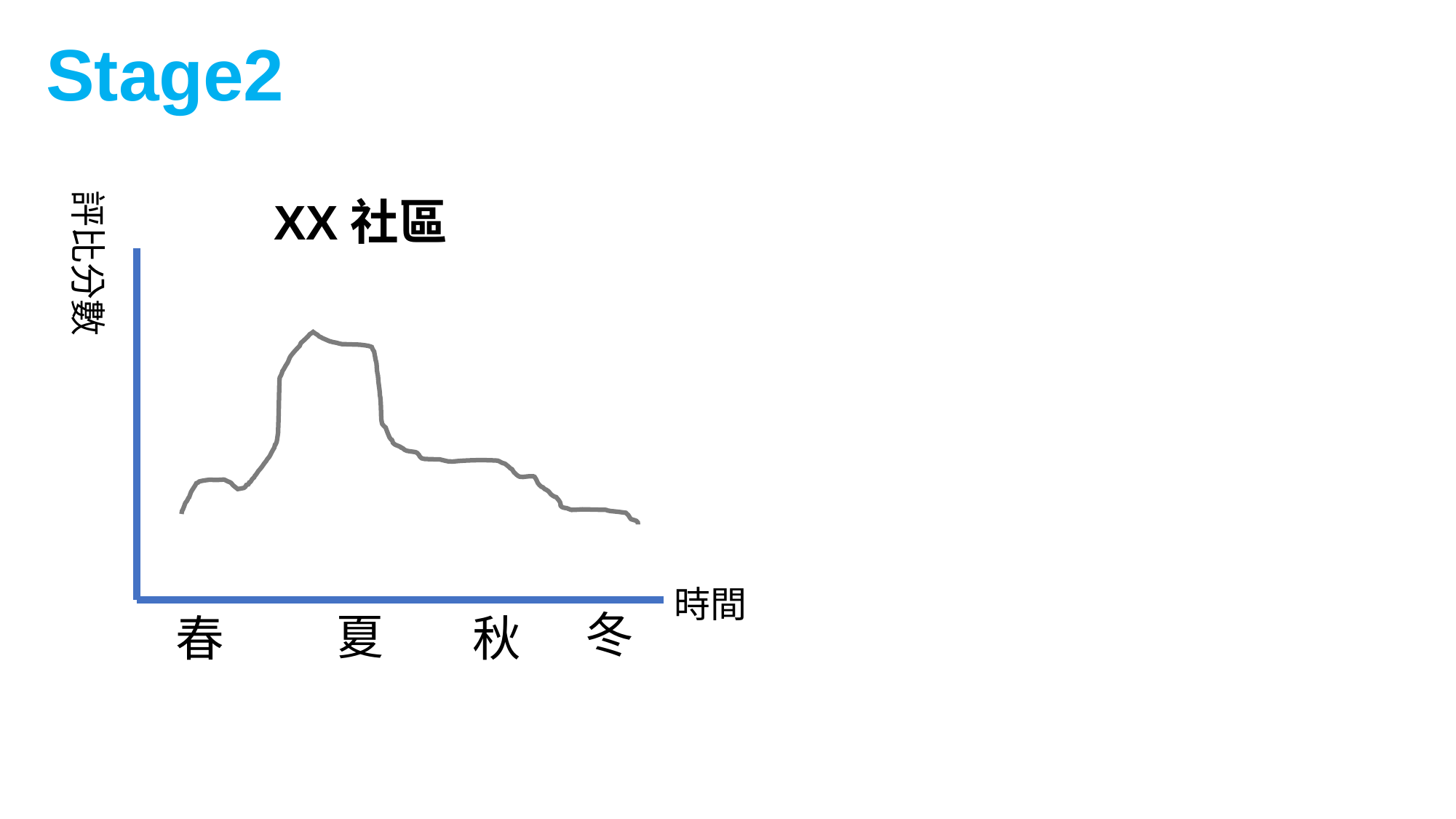

Stage2
評比分數
XX社區

時間
冬
夏
秋
春